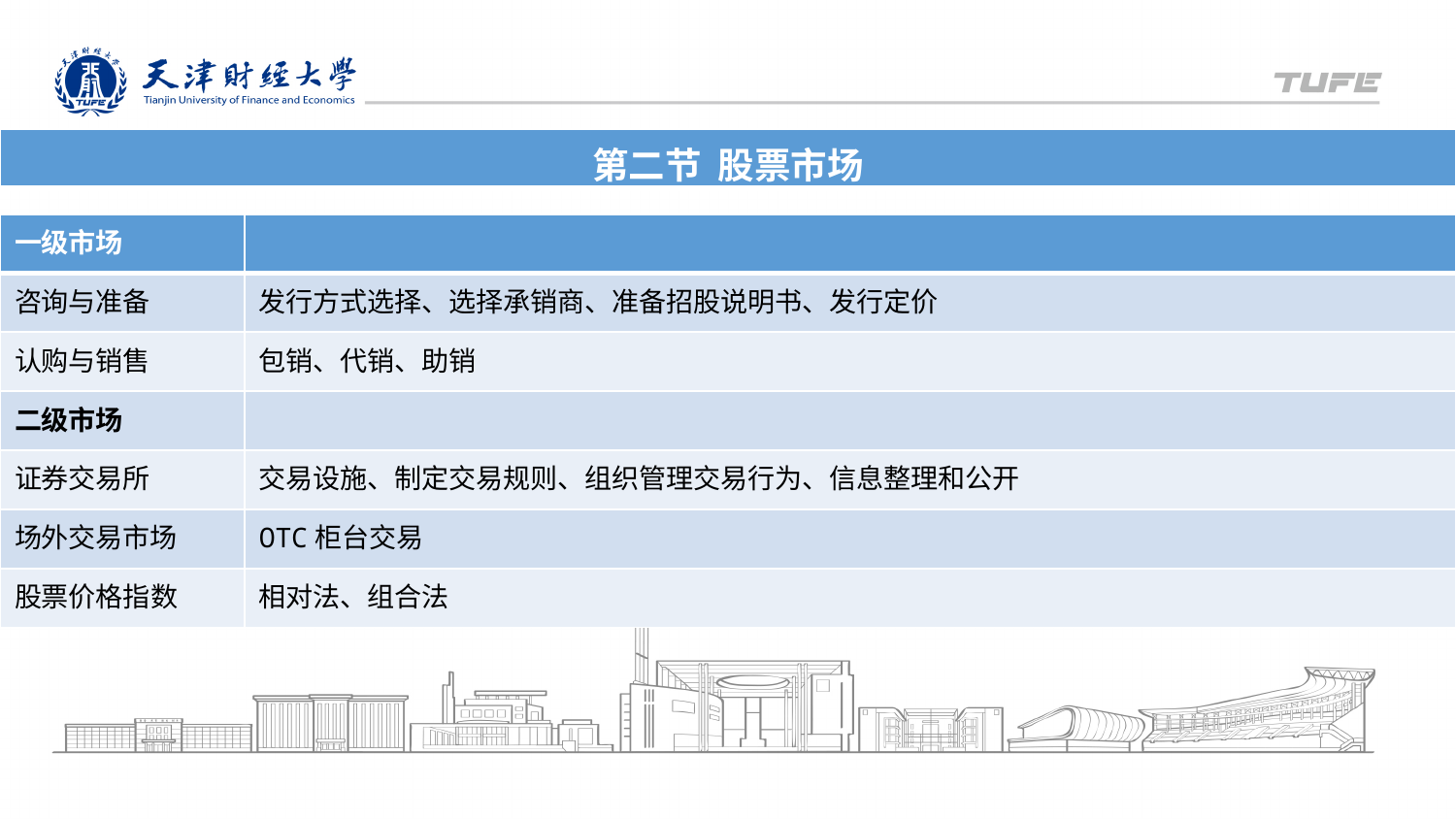

| 第二节 股票市场 |
| --- |
| 一级市场 |  |
| --- | --- |
| 咨询与准备 | 发行方式选择、选择承销商、准备招股说明书、发行定价 |
| 认购与销售 | 包销、代销、助销 |
| 二级市场 |  |
| 证券交易所 | 交易设施、制定交易规则、组织管理交易行为、信息整理和公开 |
| 场外交易市场 | OTC柜台交易 |
| 股票价格指数 | 相对法、组合法 |
天津财经大学XX
XXXX年X月X日